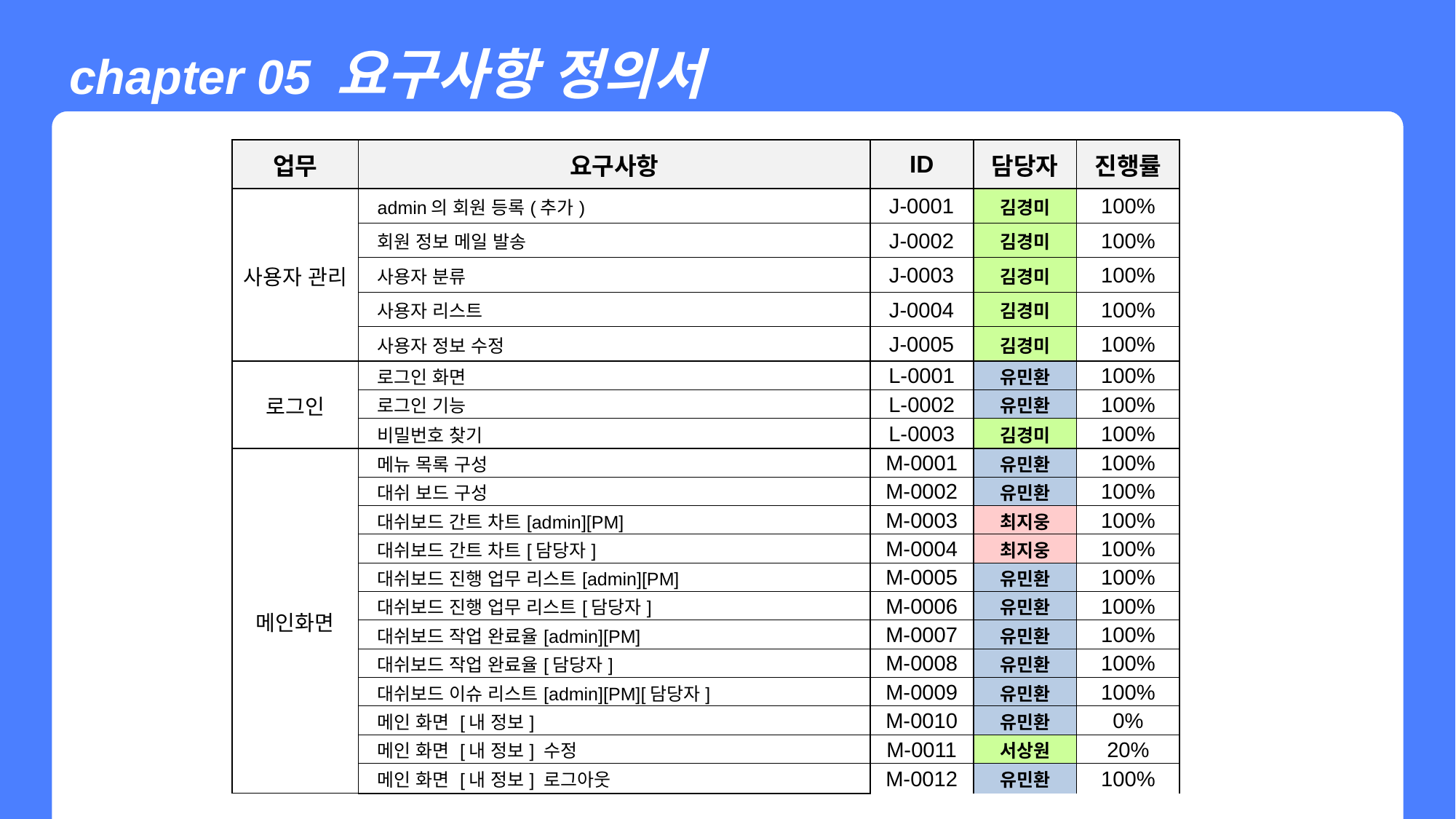

chapter 05 요구사항 정의서
| 업무 | 요구사항 | ID | 담당자 | 진행률 |
| --- | --- | --- | --- | --- |
| 사용자 관리 | admin의 회원 등록(추가) | J-0001 | 김경미 | 100% |
|  | 회원 정보 메일 발송 | J-0002 | 김경미 | 100% |
|  | 사용자 분류 | J-0003 | 김경미 | 100% |
|  | 사용자 리스트 | J-0004 | 김경미 | 100% |
|  | 사용자 정보 수정 | J-0005 | 김경미 | 100% |
| 로그인 | 로그인 화면 | L-0001 | 유민환 | 100% |
|  | 로그인 기능 | L-0002 | 유민환 | 100% |
|  | 비밀번호 찾기 | L-0003 | 김경미 | 100% |
| 메인화면 | 메뉴 목록 구성 | M-0001 | 유민환 | 100% |
|  | 대쉬 보드 구성 | M-0002 | 유민환 | 100% |
|  | 대쉬보드 간트 차트[admin][PM] | M-0003 | 최지웅 | 100% |
|  | 대쉬보드 간트 차트[담당자] | M-0004 | 최지웅 | 100% |
|  | 대쉬보드 진행 업무 리스트[admin][PM] | M-0005 | 유민환 | 100% |
|  | 대쉬보드 진행 업무 리스트[담당자] | M-0006 | 유민환 | 100% |
|  | 대쉬보드 작업 완료율[admin][PM] | M-0007 | 유민환 | 100% |
|  | 대쉬보드 작업 완료율[담당자] | M-0008 | 유민환 | 100% |
|  | 대쉬보드 이슈 리스트[admin][PM][담당자] | M-0009 | 유민환 | 100% |
|  | 메인 화면 [내 정보] | M-0010 | 유민환 | 0% |
|  | 메인 화면 [내 정보] 수정 | M-0011 | 서상원 | 20% |
|  | 메인 화면 [내 정보] 로그아웃 | M-0012 | 유민환 | 100% |